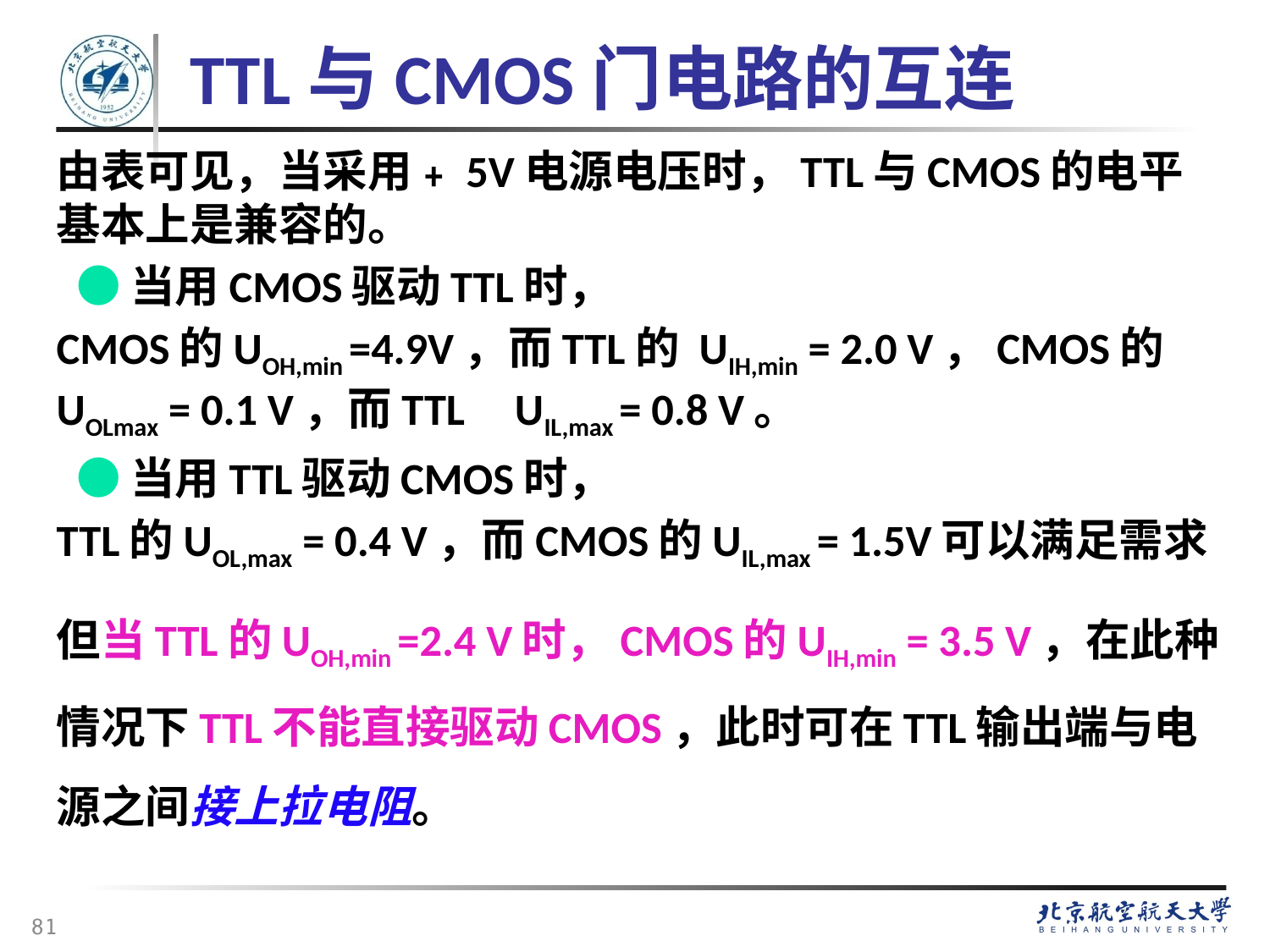

# TTL与CMOS门电路的互连
由表可见，当采用﹢5V电源电压时，TTL与CMOS的电平基本上是兼容的。
  ●当用CMOS驱动TTL时，
CMOS的UOH,min =4.9V，而TTL的 UIH,min = 2.0 V，CMOS的 UOLmax = 0.1 V，而TTL     UIL,max = 0.8 V。
  ●当用TTL驱动CMOS时，
TTL的UOL,max = 0.4 V，而CMOS的UIL,max = 1.5V可以满足需求
但当TTL的UOH,min =2.4 V时，CMOS的UIH,min = 3.5 V，在此种情况下TTL不能直接驱动CMOS，此时可在TTL输出端与电源之间接上拉电阻。
81